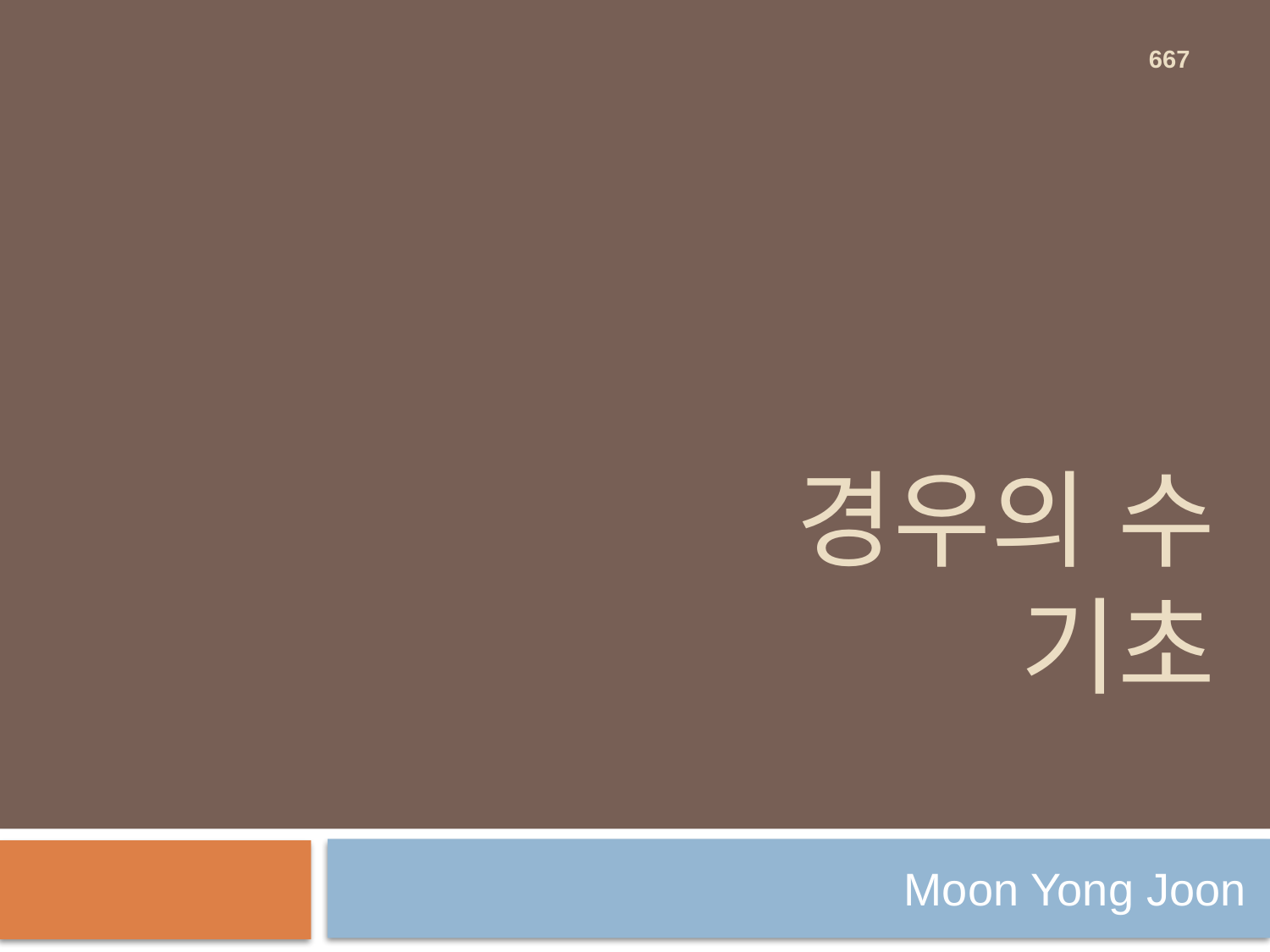

667
# 경우의 수 기초
Moon Yong Joon